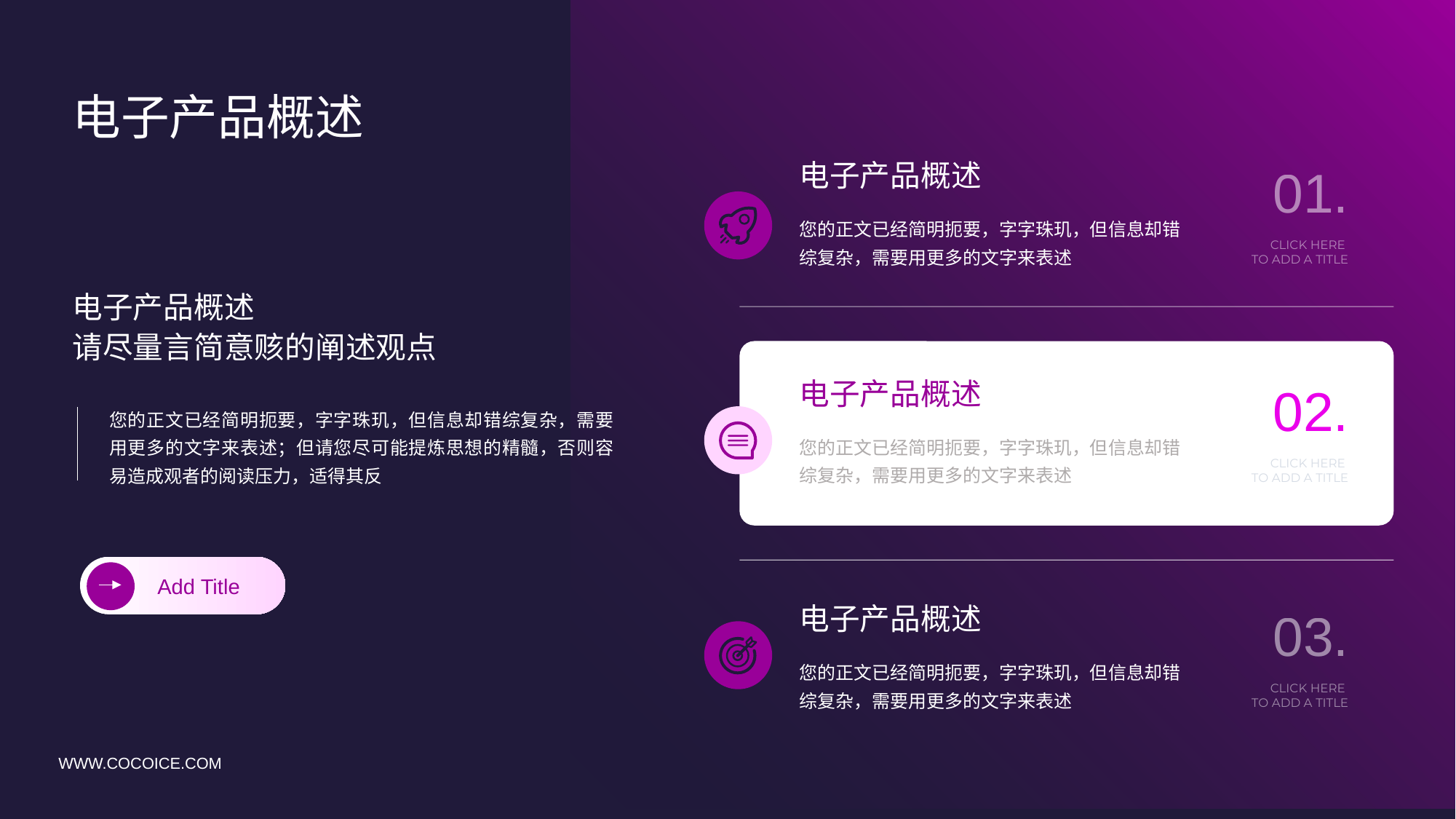

电子产品概述
电子产品概述
01.

您的正文已经简明扼要，字字珠玑，但信息却错综复杂，需要用更多的文字来表述

CLICK HERE
TO ADD A TITLE
电子产品概述
请尽量言简意赅的阐述观点

电子产品概述
02.
您的正文已经简明扼要，字字珠玑，但信息却错综复杂，需要用更多的文字来表述；但请您尽可能提炼思想的精髓，否则容易造成观者的阅读压力，适得其反

您的正文已经简明扼要，字字珠玑，但信息却错综复杂，需要用更多的文字来表述
CLICK HERE
TO ADD A TITLE

Add Title
电子产品概述
03.

您的正文已经简明扼要，字字珠玑，但信息却错综复杂，需要用更多的文字来表述
CLICK HERE
TO ADD A TITLE
WWW.COCOICE.COM